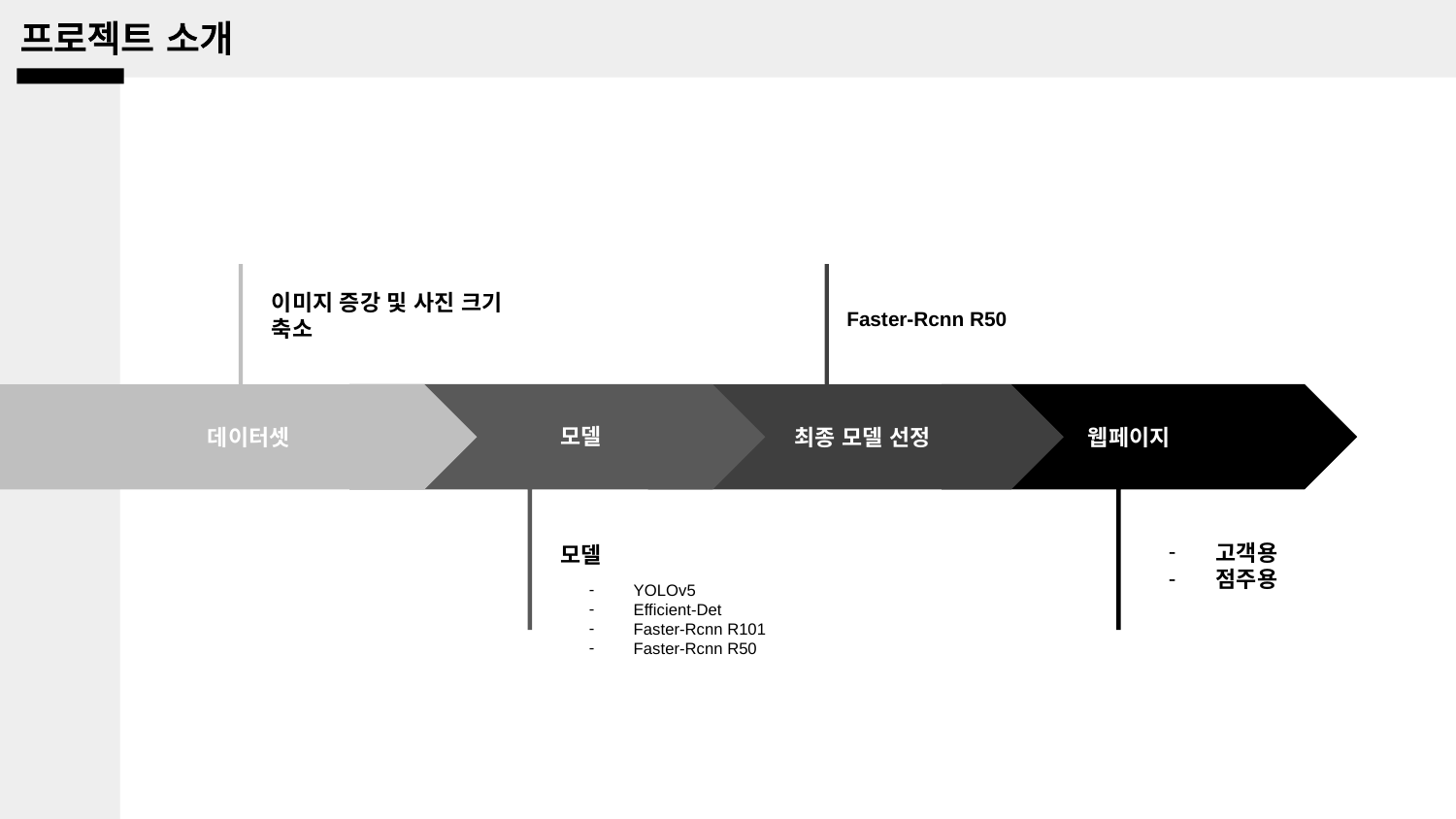

프로젝트 소개

최종 모델 선정

이미지 증강 및 사진 크기 축소
데이터셋
Faster-Rcnn R50

모델

모델
YOLOv5
Efficient-Det
Faster-Rcnn R101
Faster-Rcnn R50

웹페이지

고객용
점주용